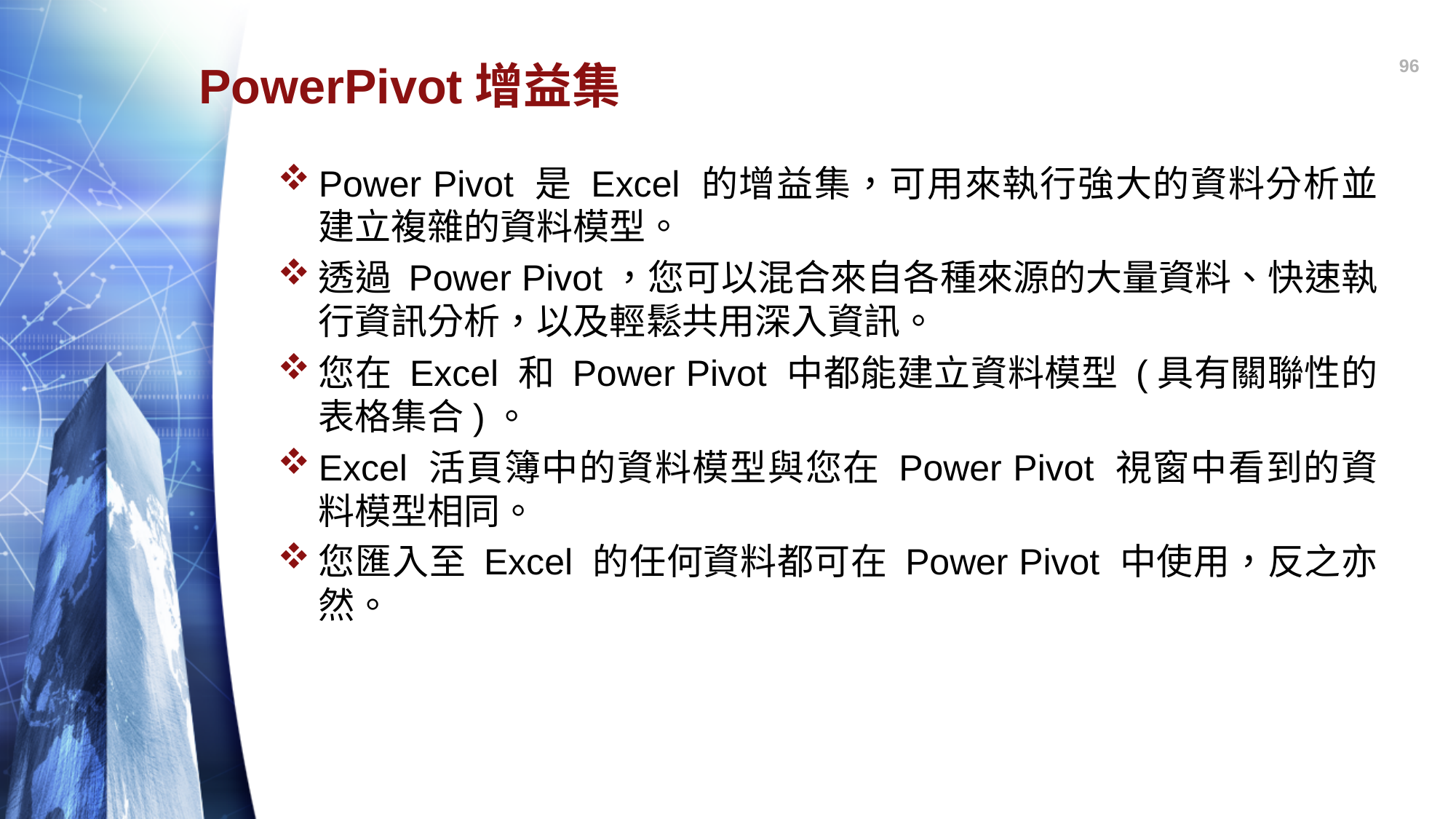

96
# PowerPivot增益集
Power Pivot 是 Excel 的增益集，可用來執行強大的資料分析並建立複雜的資料模型。
透過 Power Pivot，您可以混合來自各種來源的大量資料、快速執行資訊分析，以及輕鬆共用深入資訊。
您在 Excel 和 Power Pivot 中都能建立資料模型 (具有關聯性的表格集合)。
Excel 活頁簿中的資料模型與您在 Power Pivot 視窗中看到的資料模型相同。
您匯入至 Excel 的任何資料都可在 Power Pivot 中使用，反之亦然。